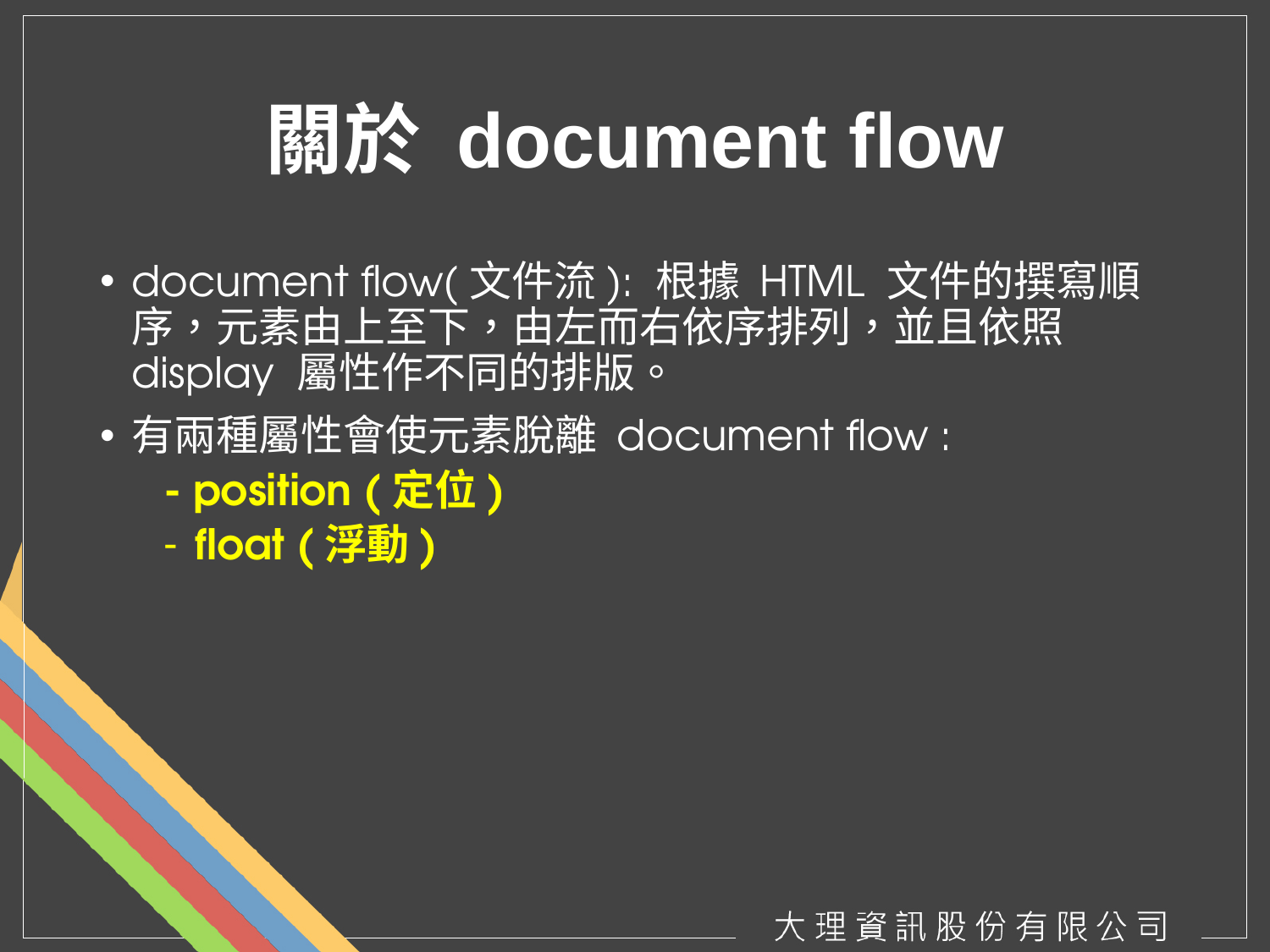

# 關於 document flow
document flow(文件流): 根據 HTML 文件的撰寫順序，元素由上至下，由左而右依序排列，並且依照 display 屬性作不同的排版。
有兩種屬性會使元素脫離 document flow :
- position (定位)
float (浮動)